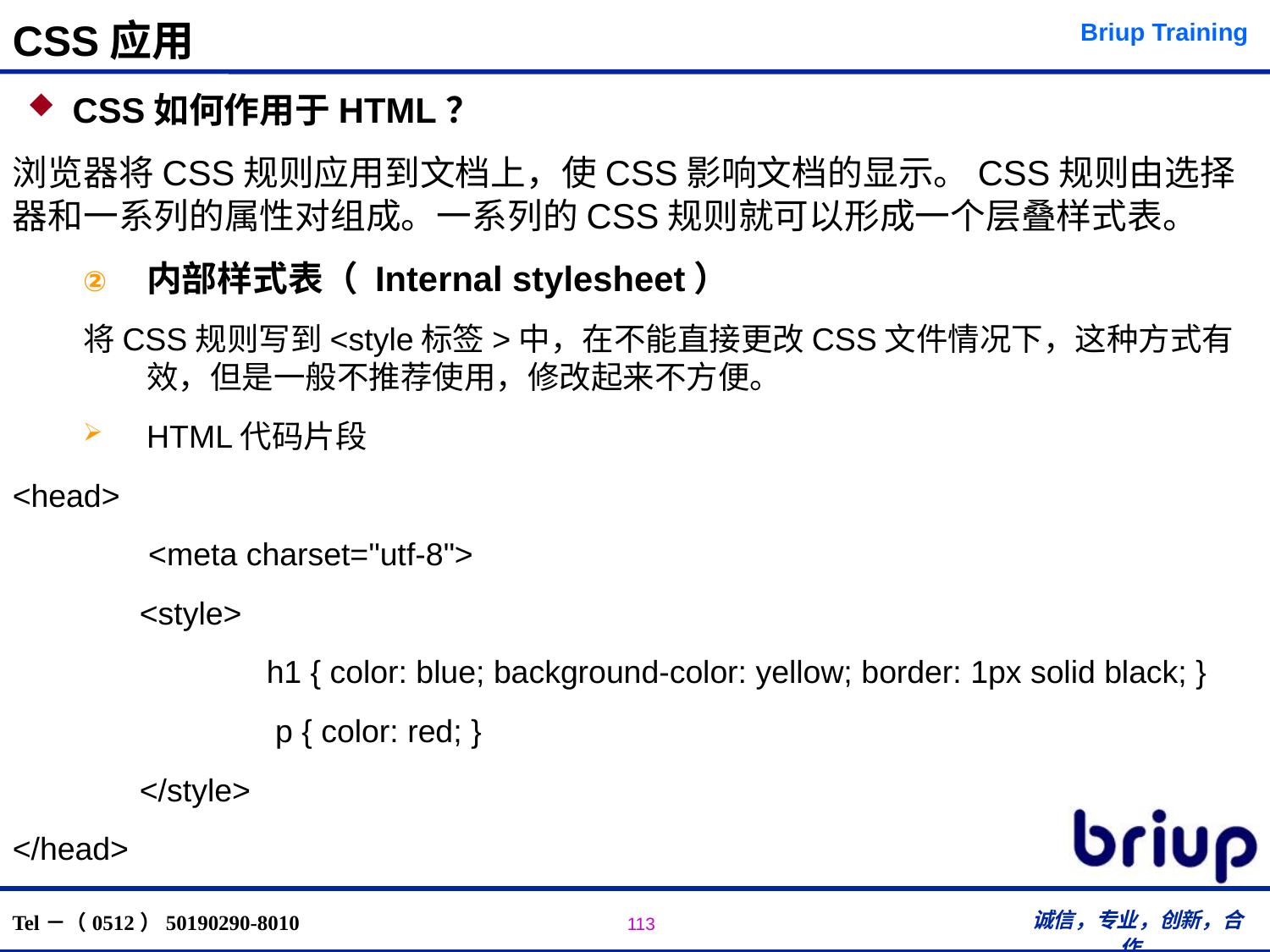

# CSS应用
CSS如何作用于HTML？
浏览器将CSS规则应用到文档上，使CSS影响文档的显示。CSS规则由选择器和一系列的属性对组成。一系列的CSS规则就可以形成一个层叠样式表。
内部样式表（ Internal stylesheet）
将CSS规则写到<style标签>中，在不能直接更改CSS文件情况下，这种方式有效，但是一般不推荐使用，修改起来不方便。
HTML代码片段
<head>
	 <meta charset="utf-8">
	<style>
	 	h1 { color: blue; background-color: yellow; border: 1px solid black; }
		 p { color: red; }
	</style>
</head>